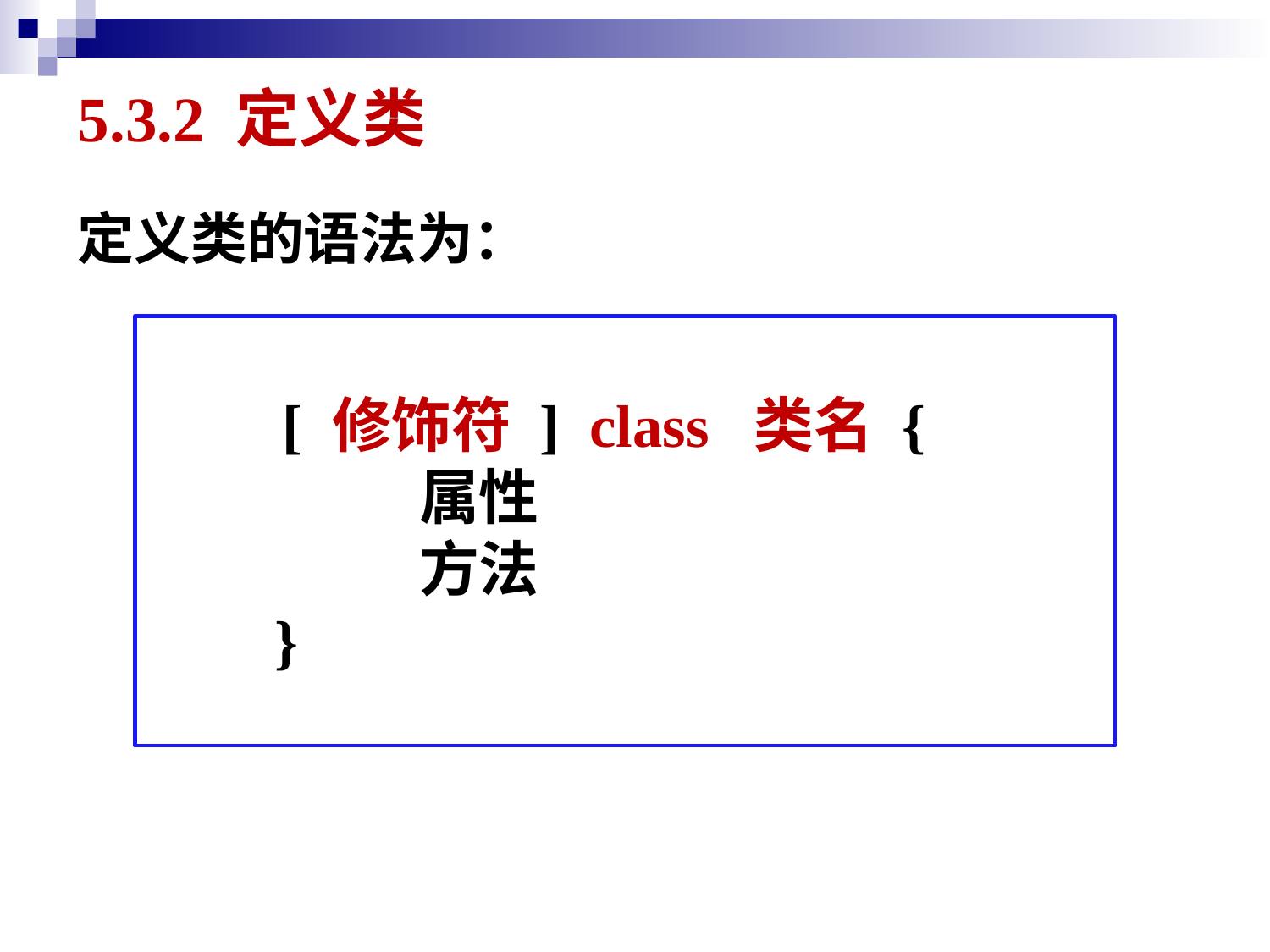

# 5.3.2 定义类
定义类的语法为：

         [ 修饰符 ]  class  类名 {
                   属性
                   方法
	}